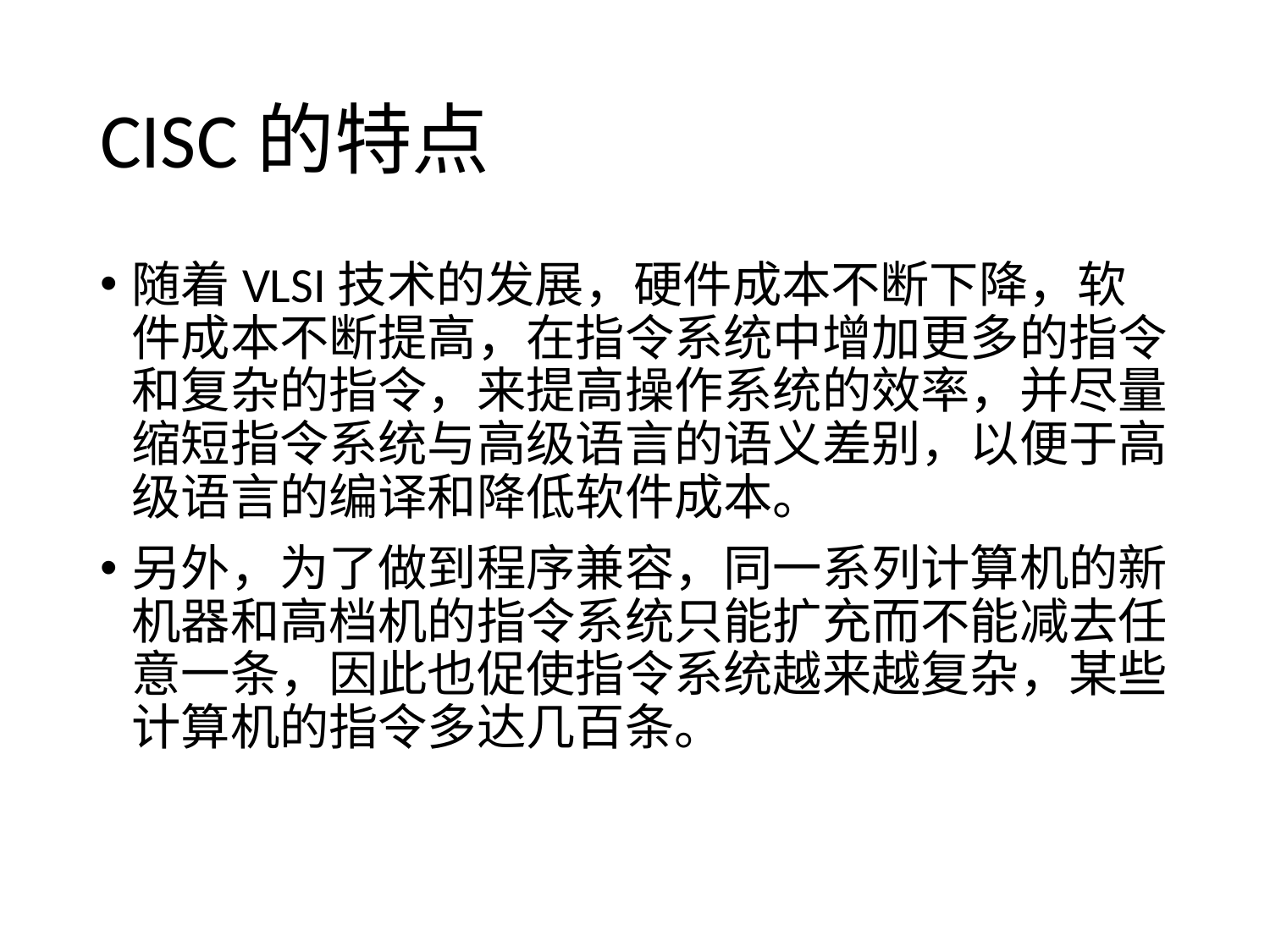

# CISC的特点
随着VLSI技术的发展，硬件成本不断下降，软件成本不断提高，在指令系统中增加更多的指令和复杂的指令，来提高操作系统的效率，并尽量缩短指令系统与高级语言的语义差别，以便于高级语言的编译和降低软件成本。
另外，为了做到程序兼容，同一系列计算机的新机器和高档机的指令系统只能扩充而不能减去任意一条，因此也促使指令系统越来越复杂，某些计算机的指令多达几百条。